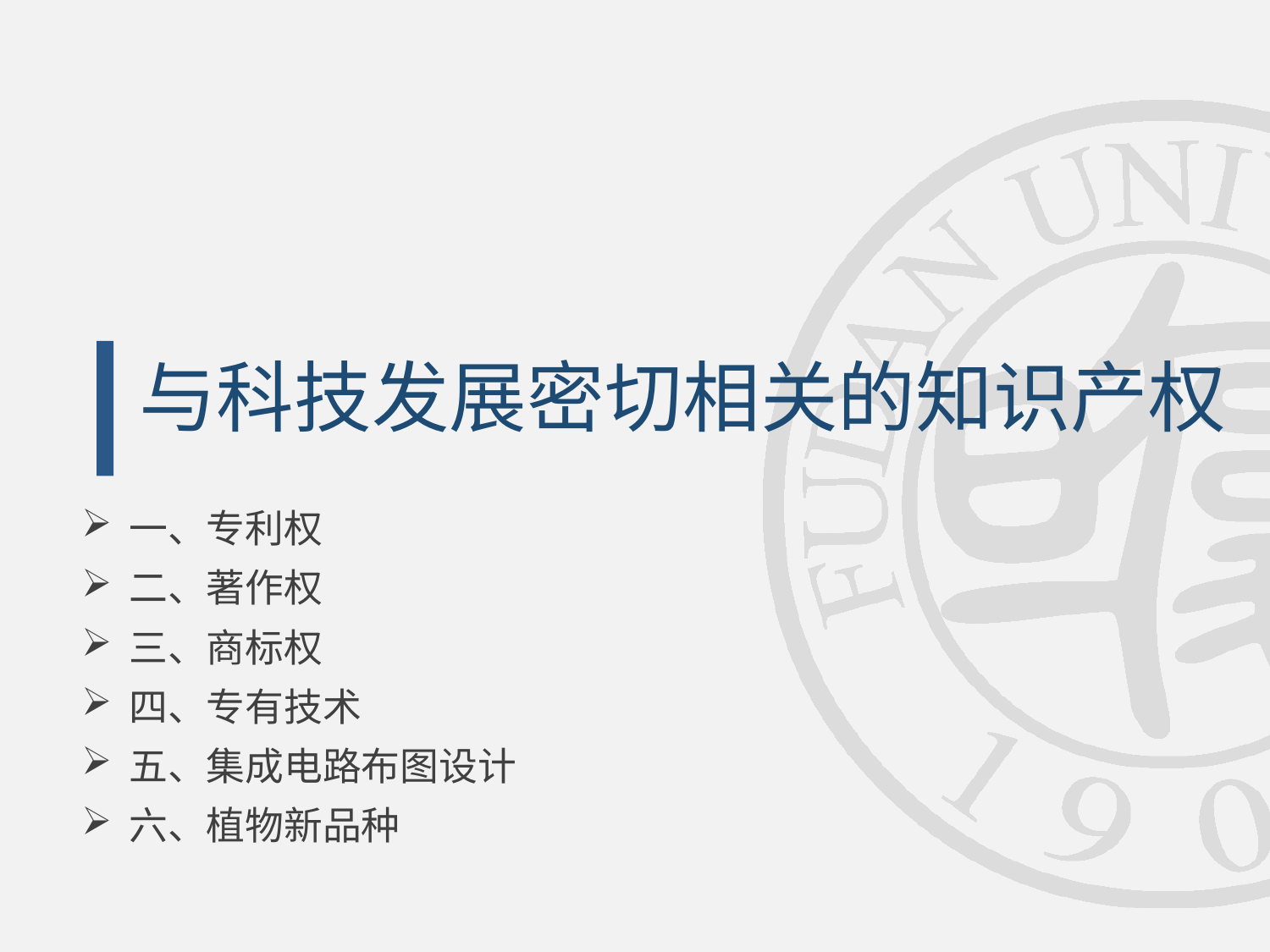

# 与科技发展密切相关的知识产权
一、专利权
二、著作权
三、商标权
四、专有技术
五、集成电路布图设计
六、植物新品种